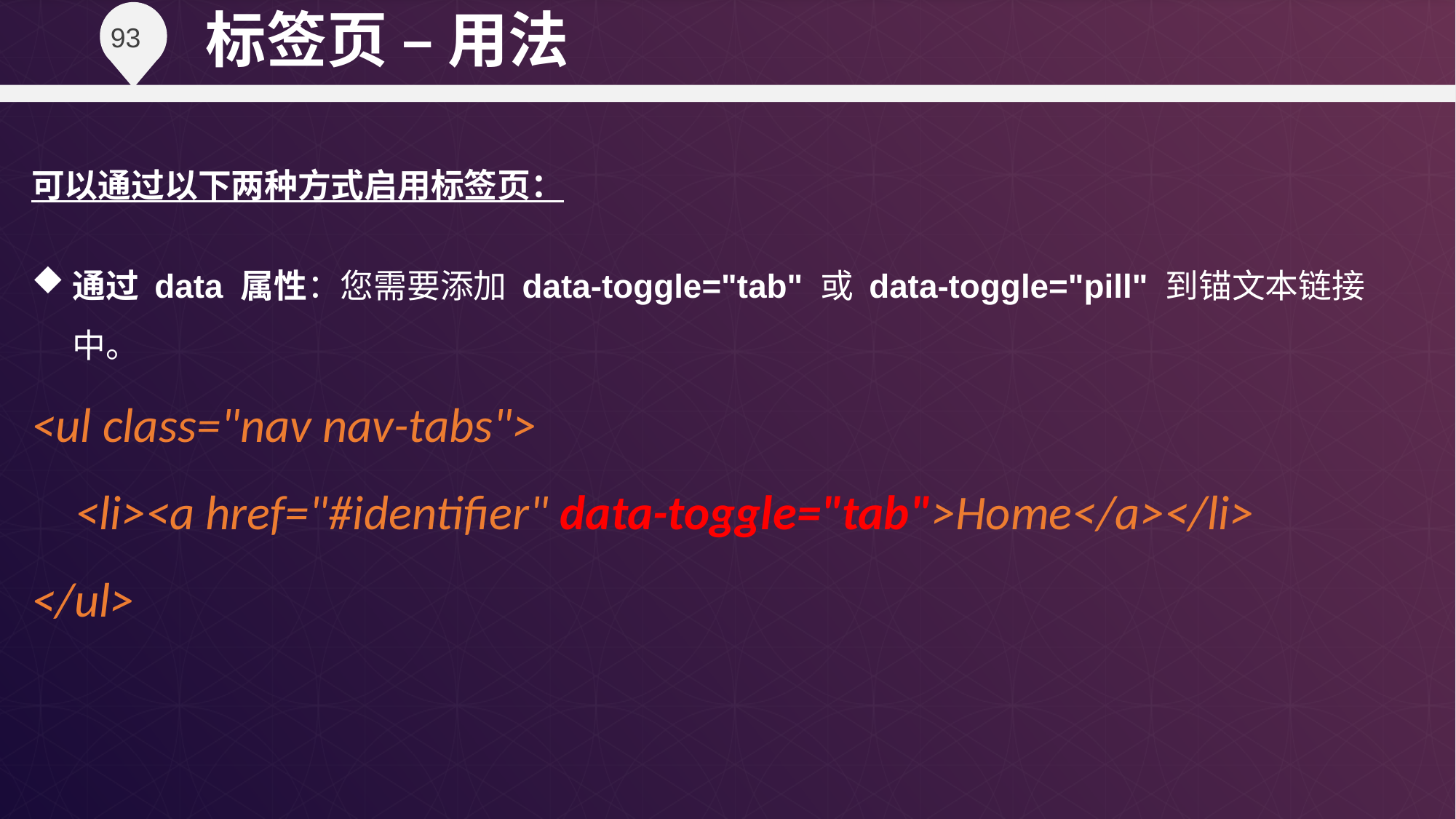

标签页 – 用法
可以通过以下两种方式启用标签页：

通过 data 属性：您需要添加 data-toggle="tab" 或 data-toggle="pill" 到锚文本链接中。
<ul class="nav nav-tabs">
    <li><a href="#identifier" data-toggle="tab">Home</a></li>
</ul>